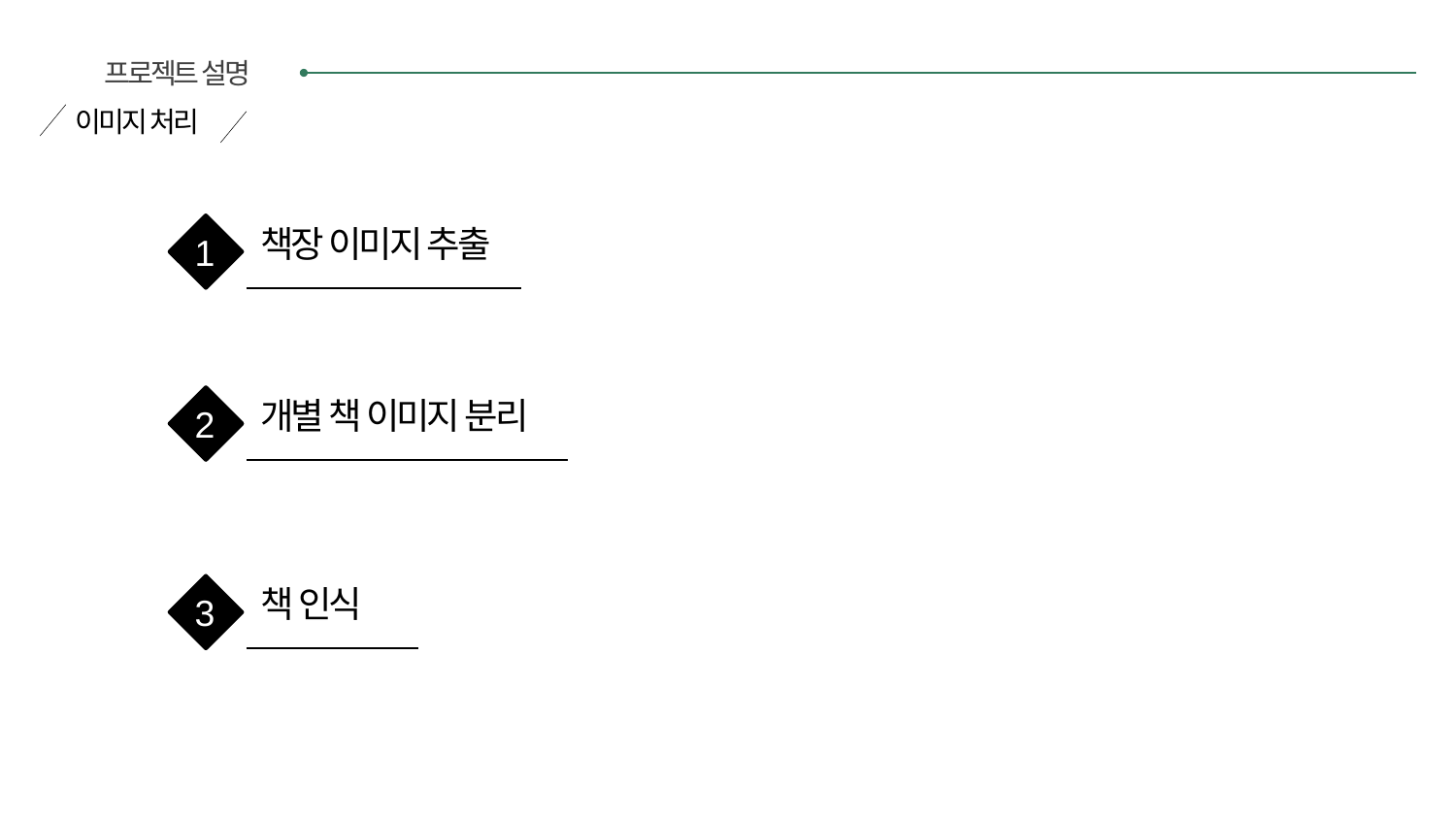

프로젝트 설명
이미지 처리
1

책장 이미지 추출
2

개별 책 이미지 분리
3

책 인식